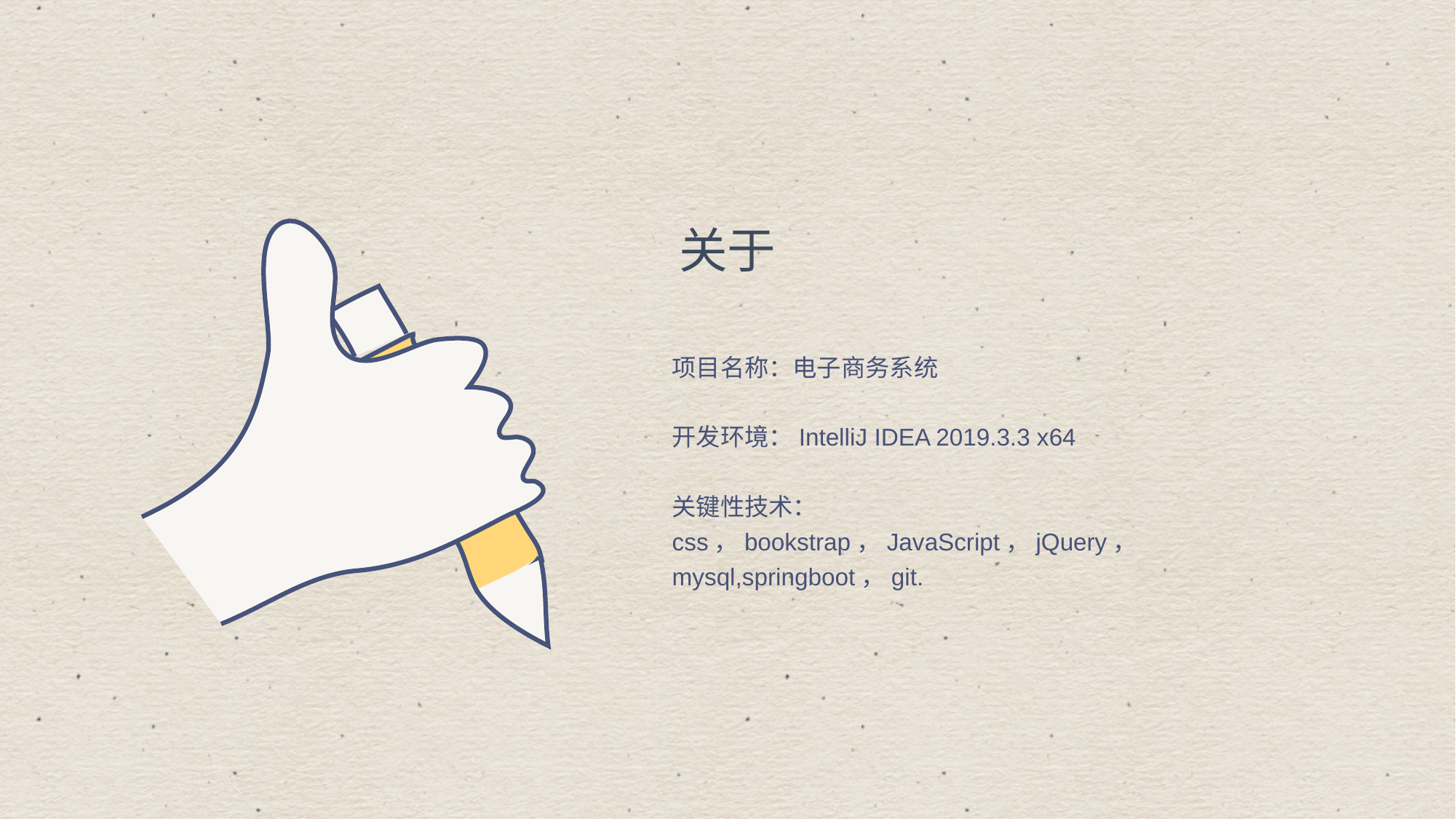

关于

项目名称：电子商务系统

开发环境：IntelliJ IDEA 2019.3.3 x64

关键性技术：css，bookstrap，JavaScript，jQuery，mysql,springboot，git.